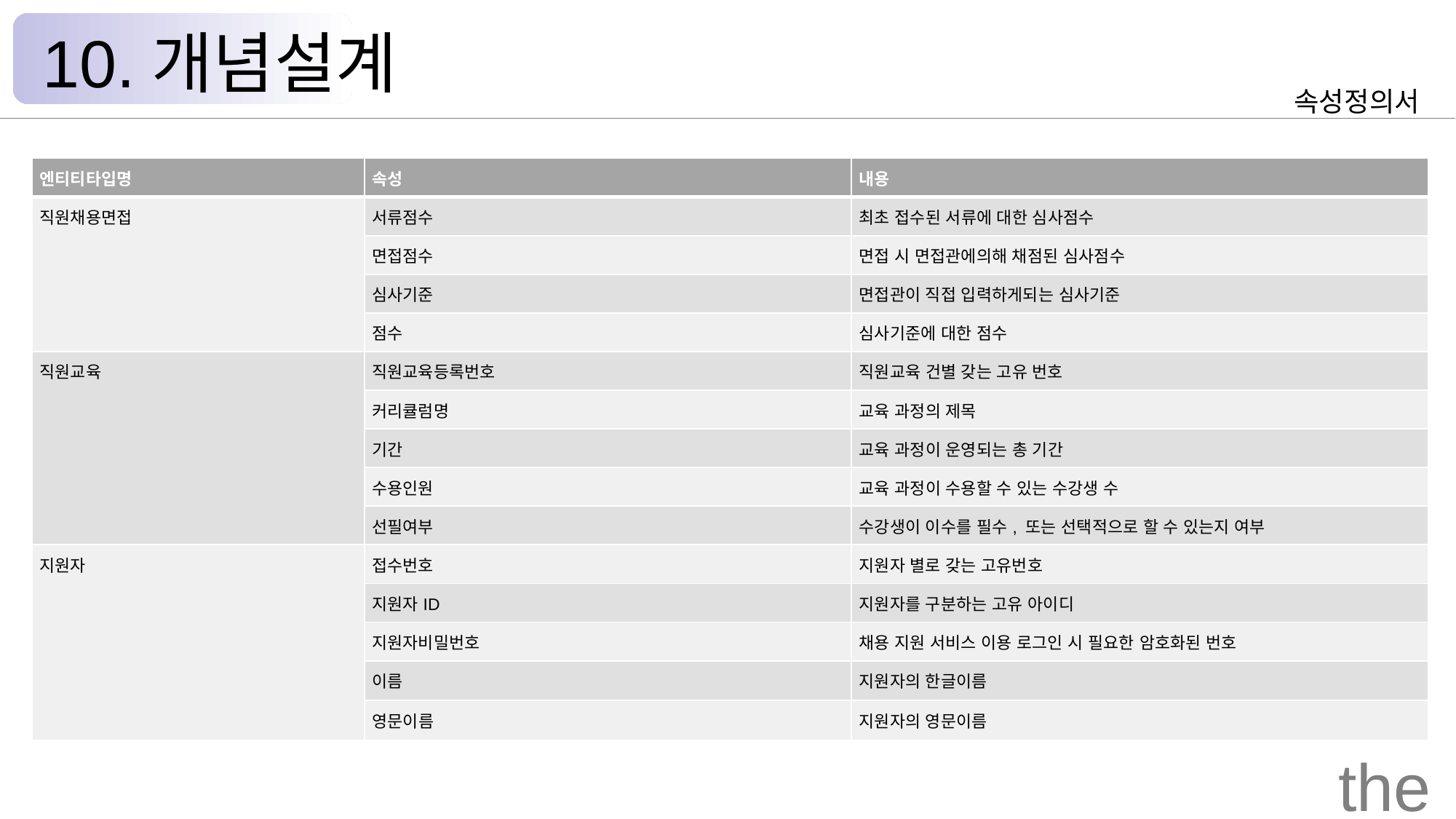

10.개념설계

속성정의서
| 엔티티타입명 | 속성 | 내용 |
| --- | --- | --- |
| 직원채용면접 | 서류점수 | 최초 접수된 서류에 대한 심사점수 |
|  | 면접점수 | 면접 시 면접관에의해 채점된 심사점수 |
|  | 심사기준 | 면접관이 직접 입력하게되는 심사기준 |
|  | 점수 | 심사기준에 대한 점수 |
| 직원교육 | 직원교육등록번호 | 직원교육 건별 갖는 고유 번호 |
|  | 커리큘럼명 | 교육 과정의 제목 |
|  | 기간 | 교육 과정이 운영되는 총 기간 |
|  | 수용인원 | 교육 과정이 수용할 수 있는 수강생 수 |
|  | 선필여부 | 수강생이 이수를 필수, 또는 선택적으로 할 수 있는지 여부 |
| 지원자 | 접수번호 | 지원자 별로 갖는 고유번호 |
|  | 지원자ID | 지원자를 구분하는 고유 아이디 |
|  | 지원자비밀번호 | 채용 지원 서비스 이용 로그인 시 필요한 암호화된 번호 |
|  | 이름 | 지원자의 한글이름 |
|  | 영문이름 | 지원자의 영문이름 |
the Palace